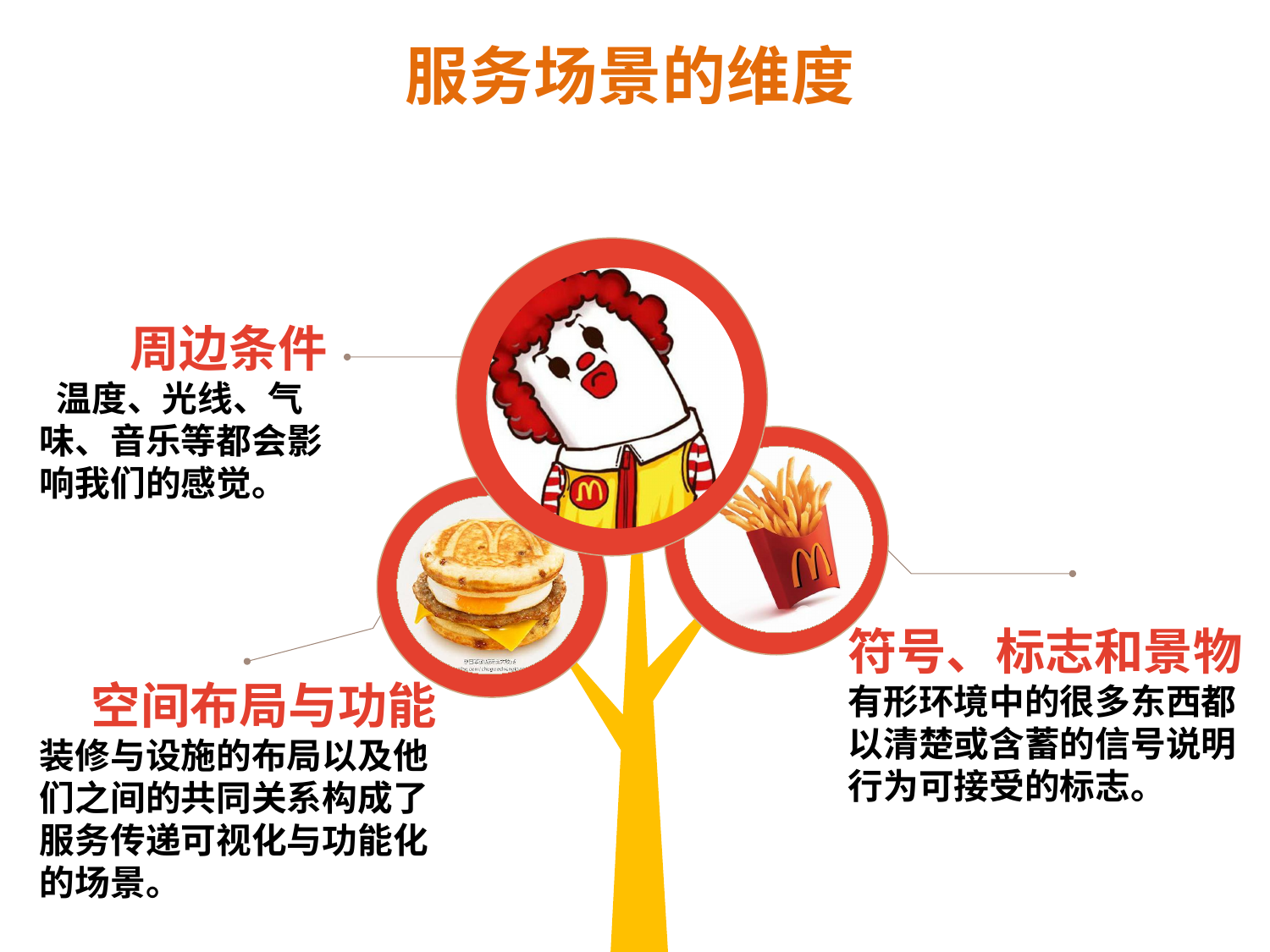

服务场景的维度

周边条件
 温度、光线、气味、音乐等都会影响我们的感觉。

符号、标志和景物
有形环境中的很多东西都以清楚或含蓄的信号说明行为可接受的标志。

空间布局与功能
装修与设施的布局以及他们之间的共同关系构成了服务传递可视化与功能化的场景。